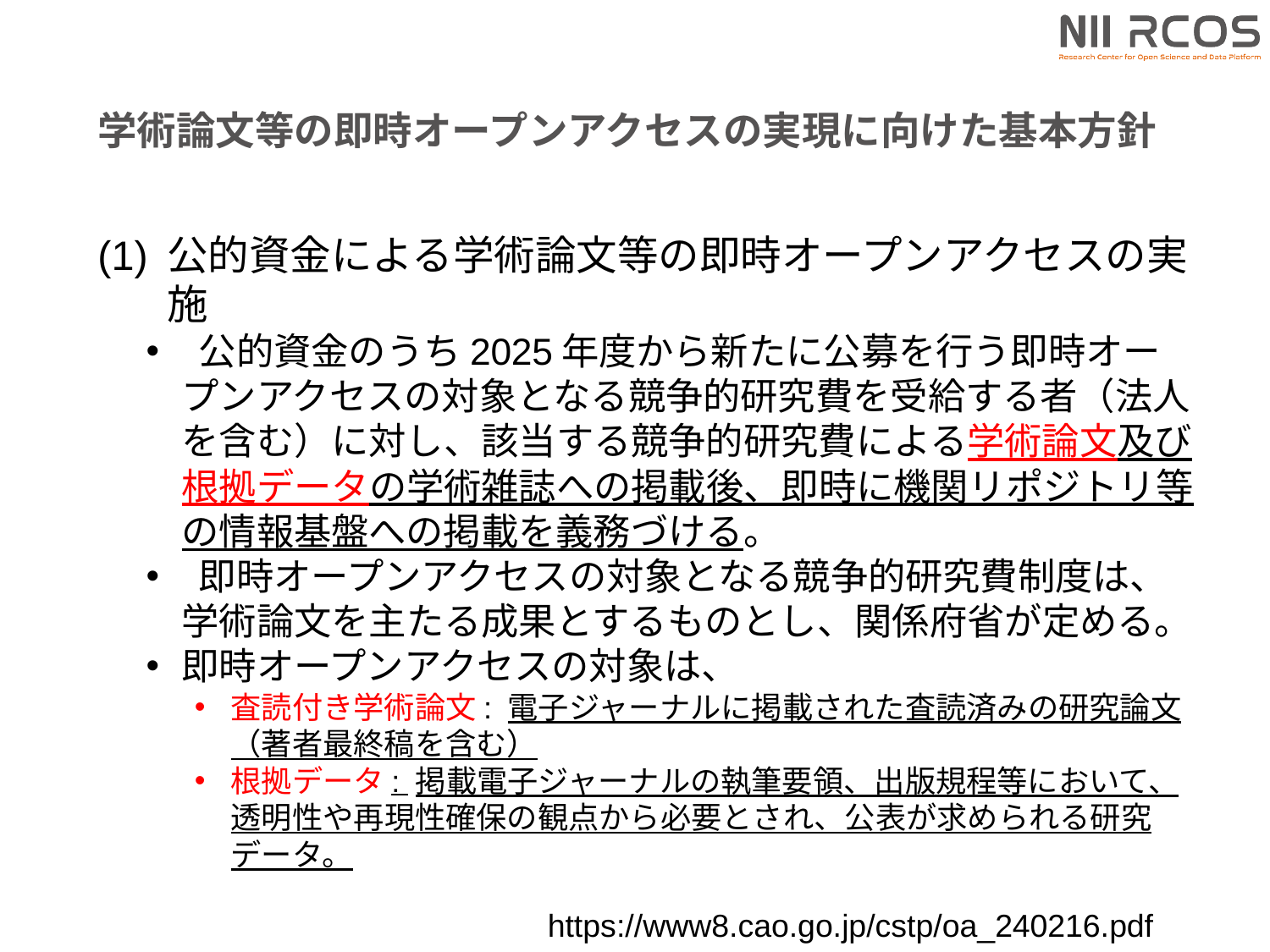

# 学術論文等の即時オープンアクセスの実現に向けた基本方針
公的資金による学術論文等の即時オープンアクセスの実施
 公的資金のうち2025年度から新たに公募を行う即時オープンアクセスの対象となる競争的研究費を受給する者（法人を含む）に対し、該当する競争的研究費による学術論文及び根拠データの学術雑誌への掲載後、即時に機関リポジトリ等の情報基盤への掲載を義務づける。
 即時オープンアクセスの対象となる競争的研究費制度は、学術論文を主たる成果とするものとし、関係府省が定める。
即時オープンアクセスの対象は、
査読付き学術論文: 電子ジャーナルに掲載された査読済みの研究論文（著者最終稿を含む）
根拠データ: 掲載電子ジャーナルの執筆要領、出版規程等において、透明性や再現性確保の観点から必要とされ、公表が求められる研究データ。
https://www8.cao.go.jp/cstp/oa_240216.pdf